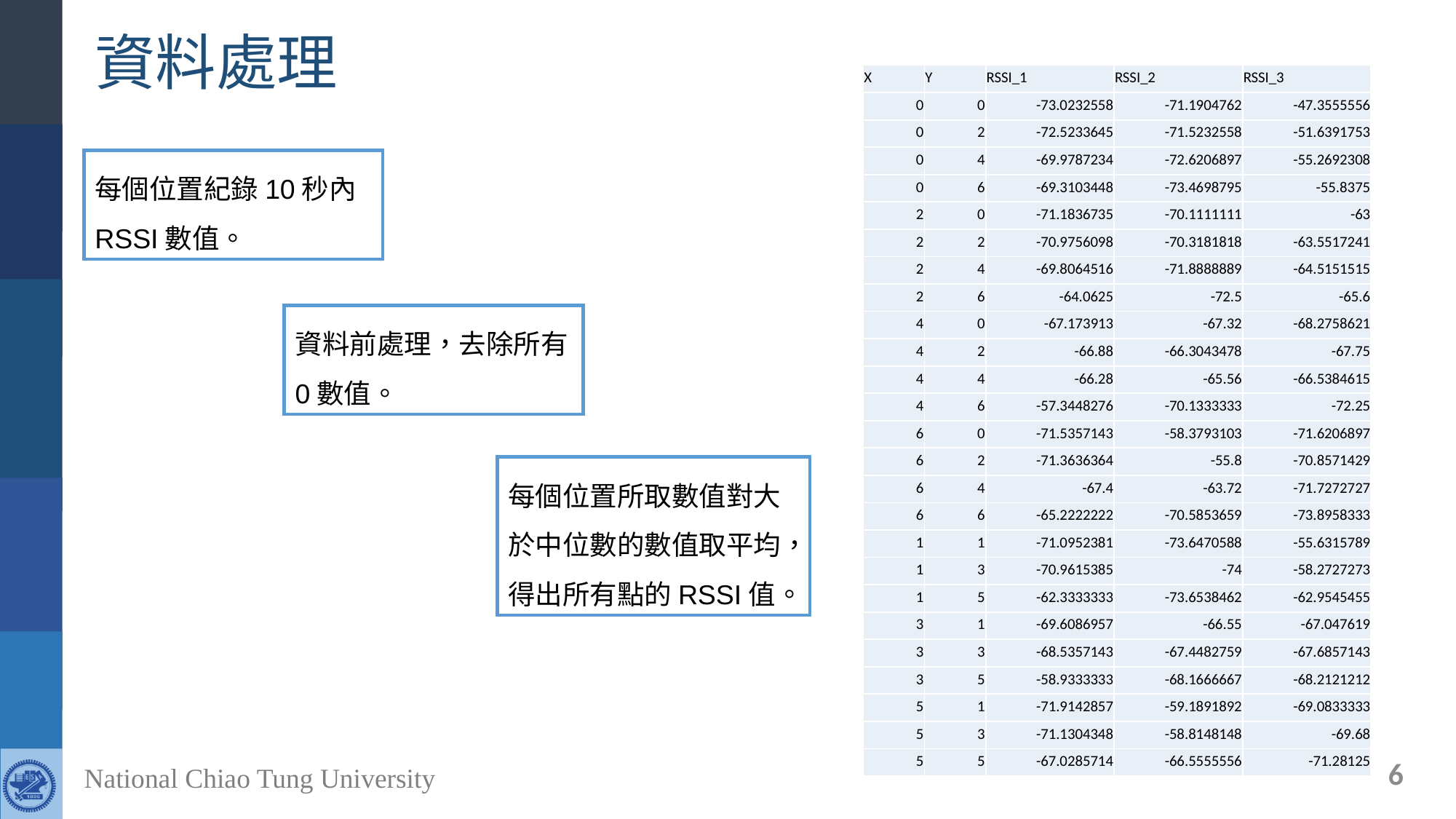

# 資料處理
| X | Y | RSSI\_1 | RSSI\_2 | RSSI\_3 |
| --- | --- | --- | --- | --- |
| 0 | 0 | -73.0232558 | -71.1904762 | -47.3555556 |
| 0 | 2 | -72.5233645 | -71.5232558 | -51.6391753 |
| 0 | 4 | -69.9787234 | -72.6206897 | -55.2692308 |
| 0 | 6 | -69.3103448 | -73.4698795 | -55.8375 |
| 2 | 0 | -71.1836735 | -70.1111111 | -63 |
| 2 | 2 | -70.9756098 | -70.3181818 | -63.5517241 |
| 2 | 4 | -69.8064516 | -71.8888889 | -64.5151515 |
| 2 | 6 | -64.0625 | -72.5 | -65.6 |
| 4 | 0 | -67.173913 | -67.32 | -68.2758621 |
| 4 | 2 | -66.88 | -66.3043478 | -67.75 |
| 4 | 4 | -66.28 | -65.56 | -66.5384615 |
| 4 | 6 | -57.3448276 | -70.1333333 | -72.25 |
| 6 | 0 | -71.5357143 | -58.3793103 | -71.6206897 |
| 6 | 2 | -71.3636364 | -55.8 | -70.8571429 |
| 6 | 4 | -67.4 | -63.72 | -71.7272727 |
| 6 | 6 | -65.2222222 | -70.5853659 | -73.8958333 |
| 1 | 1 | -71.0952381 | -73.6470588 | -55.6315789 |
| 1 | 3 | -70.9615385 | -74 | -58.2727273 |
| 1 | 5 | -62.3333333 | -73.6538462 | -62.9545455 |
| 3 | 1 | -69.6086957 | -66.55 | -67.047619 |
| 3 | 3 | -68.5357143 | -67.4482759 | -67.6857143 |
| 3 | 5 | -58.9333333 | -68.1666667 | -68.2121212 |
| 5 | 1 | -71.9142857 | -59.1891892 | -69.0833333 |
| 5 | 3 | -71.1304348 | -58.8148148 | -69.68 |
| 5 | 5 | -67.0285714 | -66.5555556 | -71.28125 |
每個位置紀錄10秒內RSSI數值。
資料前處理，去除所有0數值。
每個位置所取數值對大於中位數的數值取平均，得出所有點的RSSI值。
6